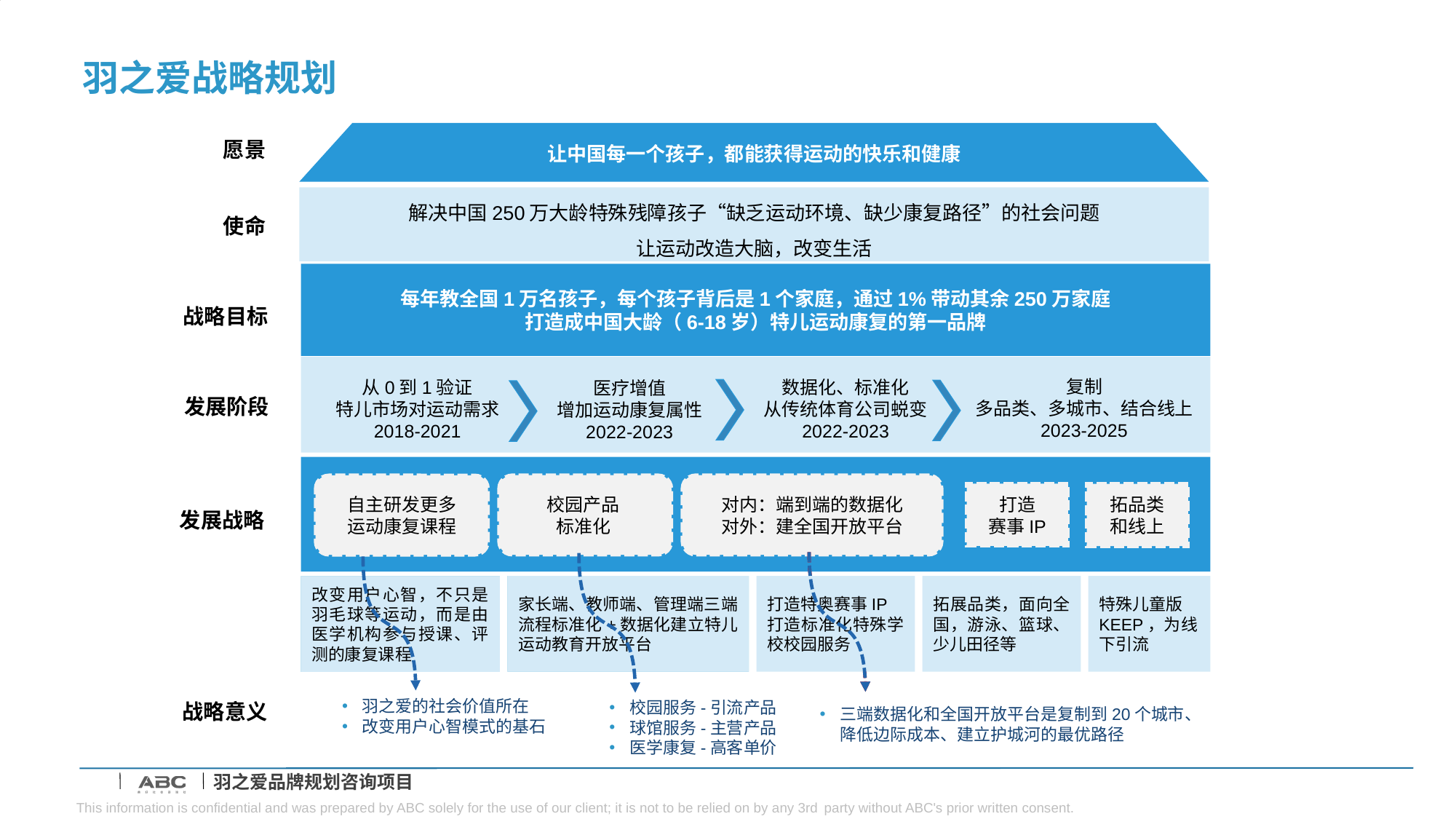

# 羽之爱战略规划
愿景
让中国每一个孩子，都能获得运动的快乐和健康
解决中国250万大龄特殊残障孩子“缺乏运动环境、缺少康复路径”的社会问题
让运动改造大脑，改变生活
使命
每年教全国1万名孩子，每个孩子背后是1个家庭，通过1%带动其余250万家庭
打造成中国大龄（6-18岁）特儿运动康复的第一品牌
战略目标

复制
多品类、多城市、结合线上
2023-2025
从0到1验证
特儿市场对运动需求
2018-2021
数据化、标准化
从传统体育公司蜕变
2022-2023
医疗增值
增加运动康复属性
2022-2023
发展阶段

自主研发更多
运动康复课程
对内：端到端的数据化
对外：建全国开放平台
打造
赛事IP
校园产品
标准化
拓品类
和线上
发展战略
家长端、教师端、管理端三端流程标准化+数据化建立特儿运动教育开放平台
打造特奥赛事IP
打造标准化特殊学校校园服务
拓展品类，面向全国，游泳、篮球、少儿田径等
特殊儿童版KEEP，为线下引流
家长端、教师端、管理端三端流程标准化+数据化建立特儿运动教育开放平台
改变用户心智，不只是羽毛球等运动，而是由医学机构参与授课、评测的康复课程
改变用户心智，不只是羽毛球等运动，而是由医学机构参与授课、评测的康复课程
战略意义
羽之爱的社会价值所在
改变用户心智模式的基石
校园服务-引流产品
球馆服务-主营产品
医学康复-高客单价
三端数据化和全国开放平台是复制到20个城市、降低边际成本、建立护城河的最优路径
羽之爱品牌规划咨询项目
4

This information is confidential and was prepared by ABC solely for the use of our client; it is not to be relied on by any 3rd party without ABC's prior written consent.